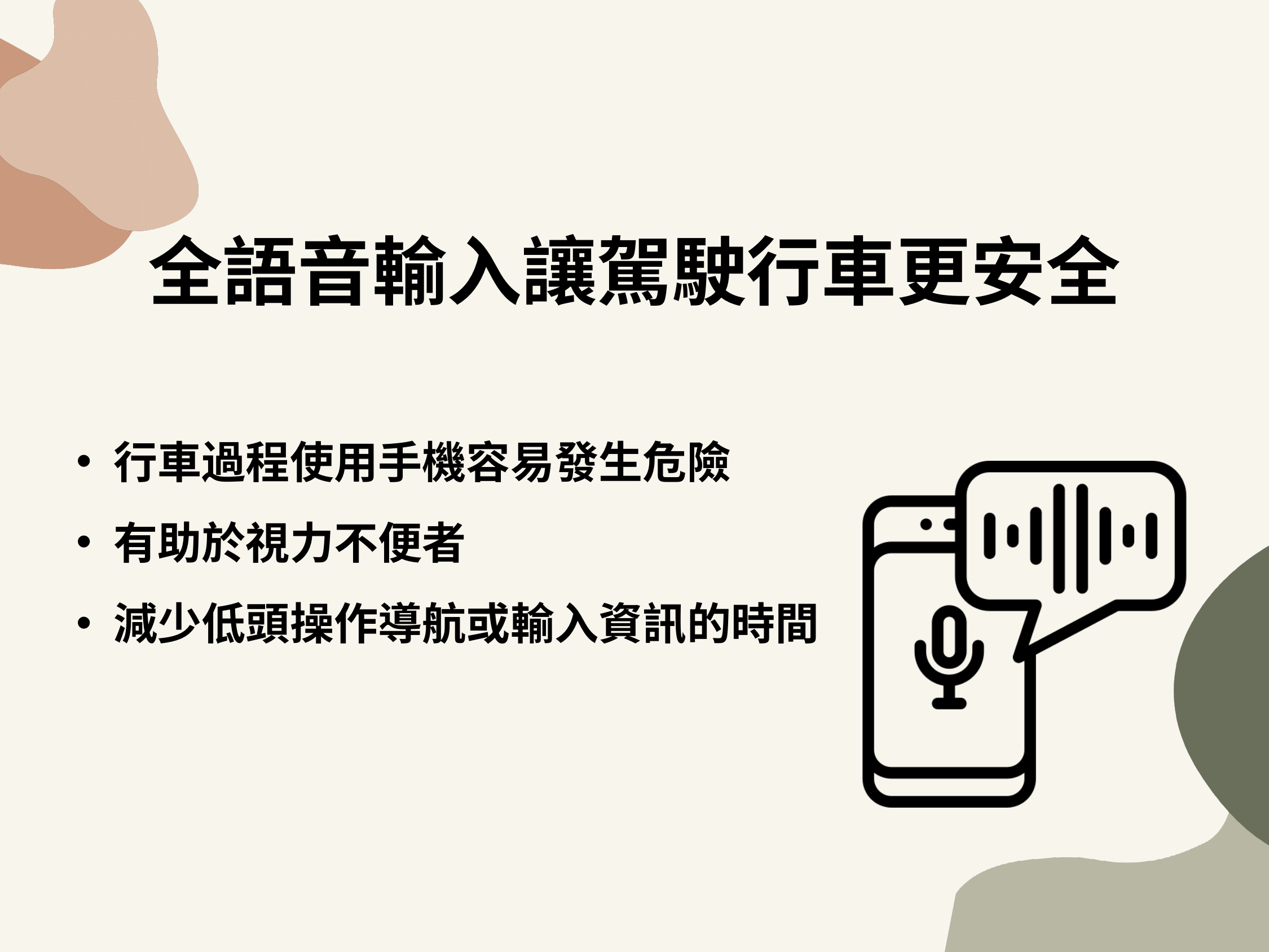

全語音輸入讓駕駛行車更安全
行車過程使用手機容易發生危險
有助於視力不便者
減少低頭操作導航或輸入資訊的時間